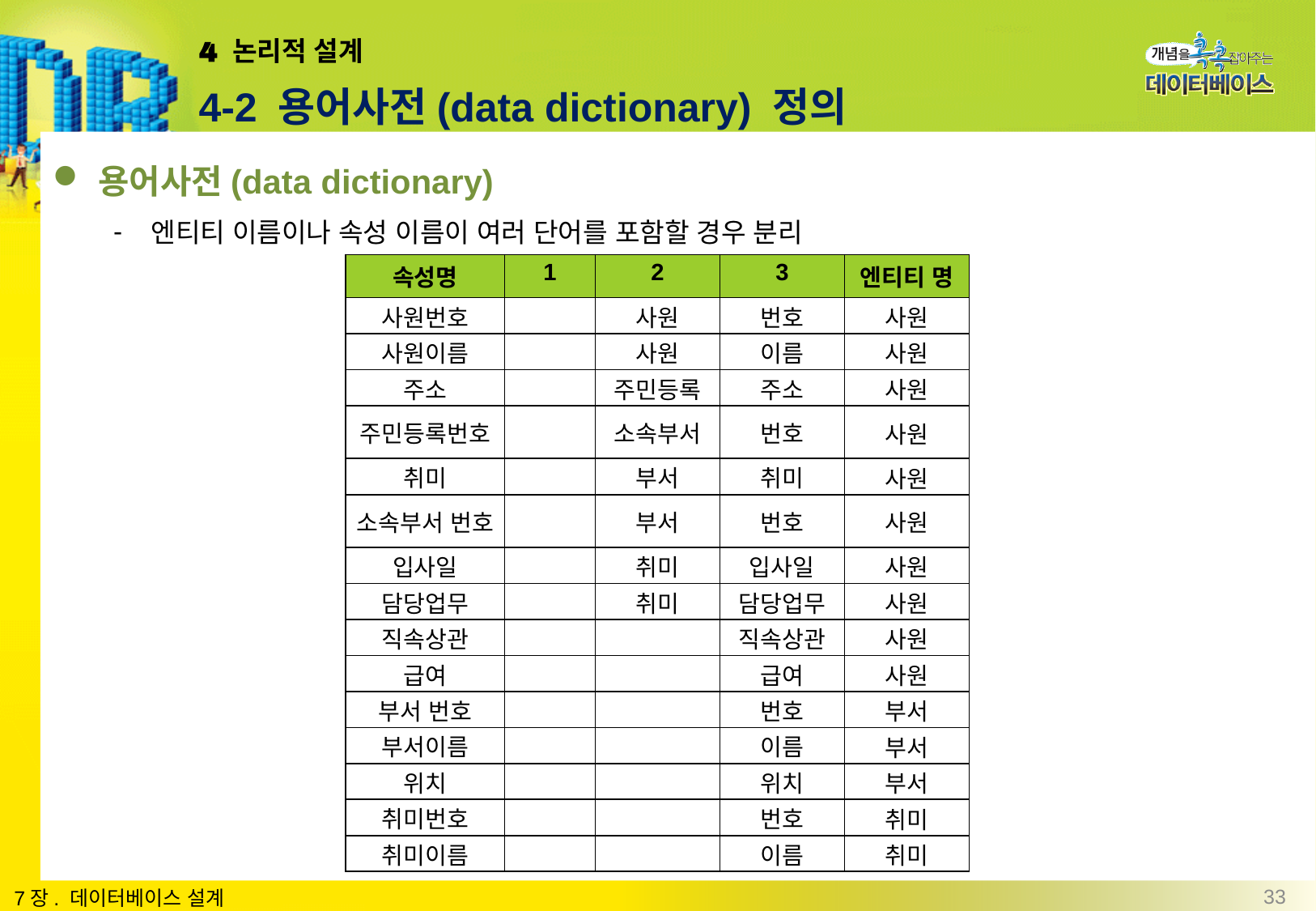

# 4 논리적 설계
4-2 용어사전(data dictionary) 정의
용어사전(data dictionary)
엔티티 이름이나 속성 이름이 여러 단어를 포함할 경우 분리
| 속성명 | 1 | 2 | 3 | 엔티티 명 |
| --- | --- | --- | --- | --- |
| 사원번호 |  | 사원 | 번호 | 사원 |
| 사원이름 |  | 사원 | 이름 | 사원 |
| 주소 |  | 주민등록 | 주소 | 사원 |
| 주민등록번호 |  | 소속부서 | 번호 | 사원 |
| 취미 |  | 부서 | 취미 | 사원 |
| 소속부서 번호 |  | 부서 | 번호 | 사원 |
| 입사일 |  | 취미 | 입사일 | 사원 |
| 담당업무 |  | 취미 | 담당업무 | 사원 |
| 직속상관 |  |  | 직속상관 | 사원 |
| 급여 |  |  | 급여 | 사원 |
| 부서 번호 |  |  | 번호 | 부서 |
| 부서이름 |  |  | 이름 | 부서 |
| 위치 |  |  | 위치 | 부서 |
| 취미번호 |  |  | 번호 | 취미 |
| 취미이름 |  |  | 이름 | 취미 |
33